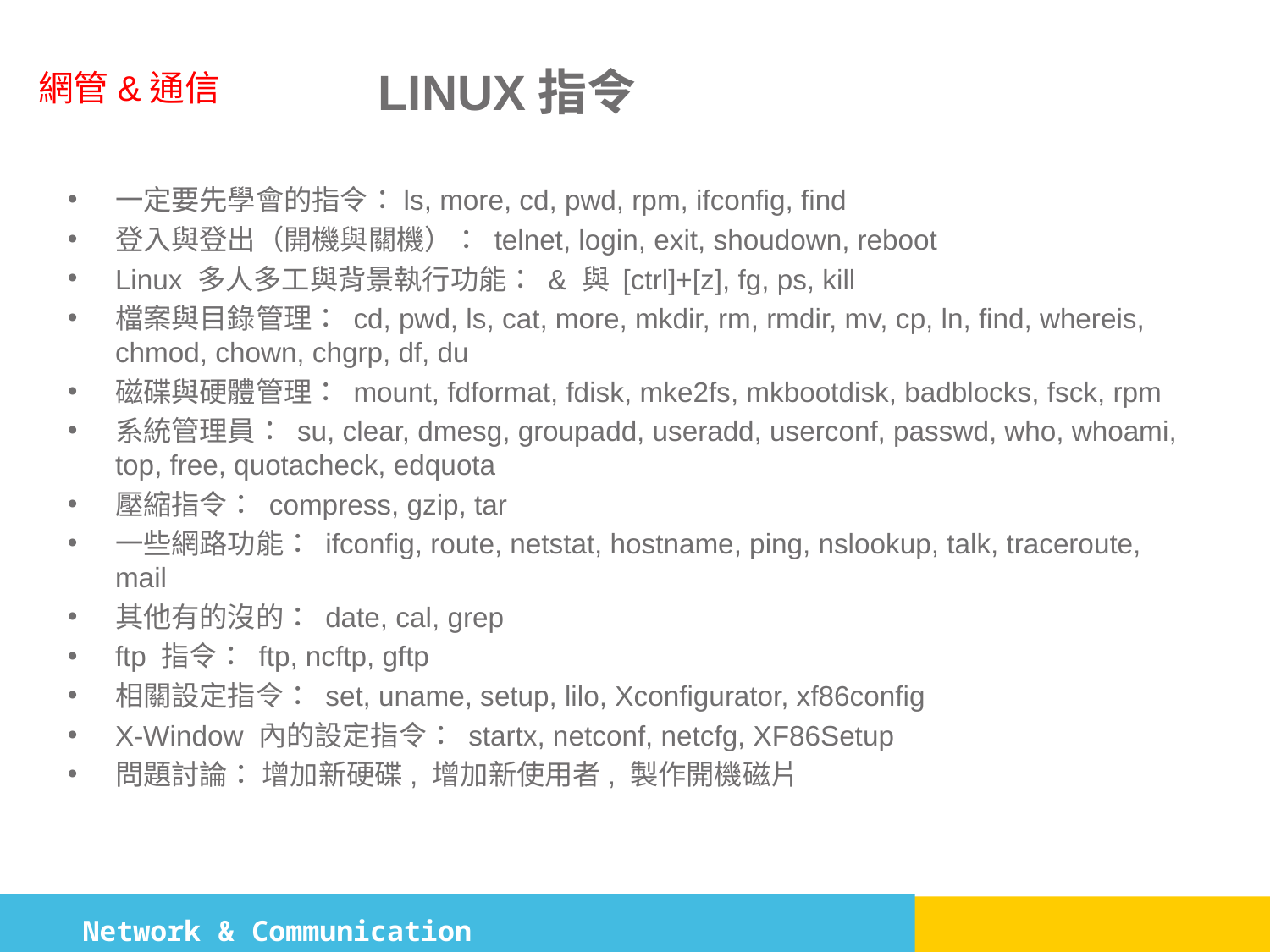

# LINUX指令
一定要先學會的指令：ls, more, cd, pwd, rpm, ifconfig, find
登入與登出（開機與關機）： telnet, login, exit, shoudown, reboot
Linux 多人多工與背景執行功能： & 與 [ctrl]+[z], fg, ps, kill
檔案與目錄管理： cd, pwd, ls, cat, more, mkdir, rm, rmdir, mv, cp, ln, find, whereis, chmod, chown, chgrp, df, du
磁碟與硬體管理： mount, fdformat, fdisk, mke2fs, mkbootdisk, badblocks, fsck, rpm
系統管理員： su, clear, dmesg, groupadd, useradd, userconf, passwd, who, whoami, top, free, quotacheck, edquota
壓縮指令： compress, gzip, tar
一些網路功能： ifconfig, route, netstat, hostname, ping, nslookup, talk, traceroute, mail
其他有的沒的： date, cal, grep
ftp 指令： ftp, ncftp, gftp
相關設定指令： set, uname, setup, lilo, Xconfigurator, xf86config
X-Window 內的設定指令： startx, netconf, netcfg, XF86Setup
問題討論： 增加新硬碟, 增加新使用者, 製作開機磁片